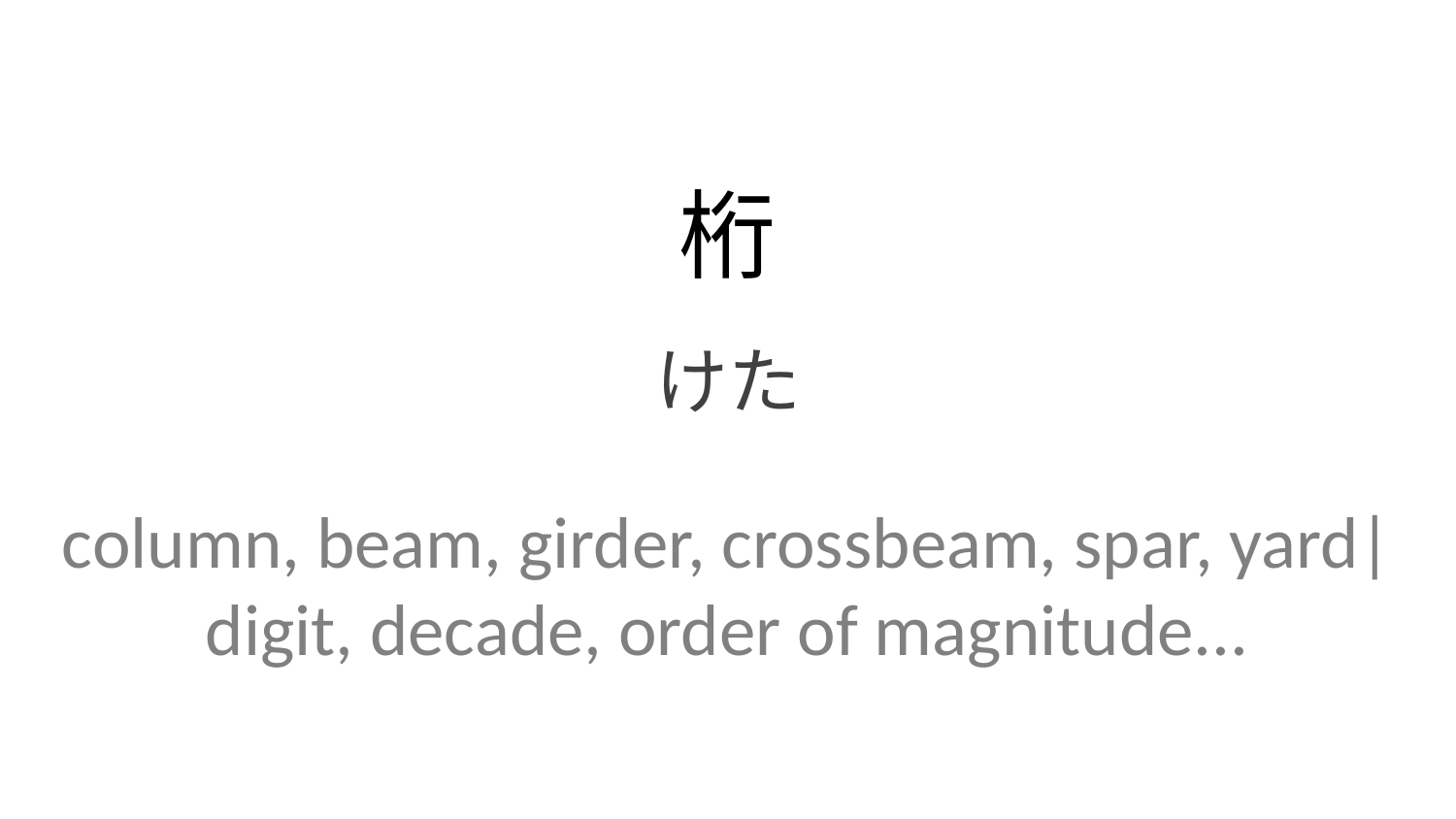

桁

けた
column, beam, girder, crossbeam, spar, yard| digit, decade, order of magnitude...